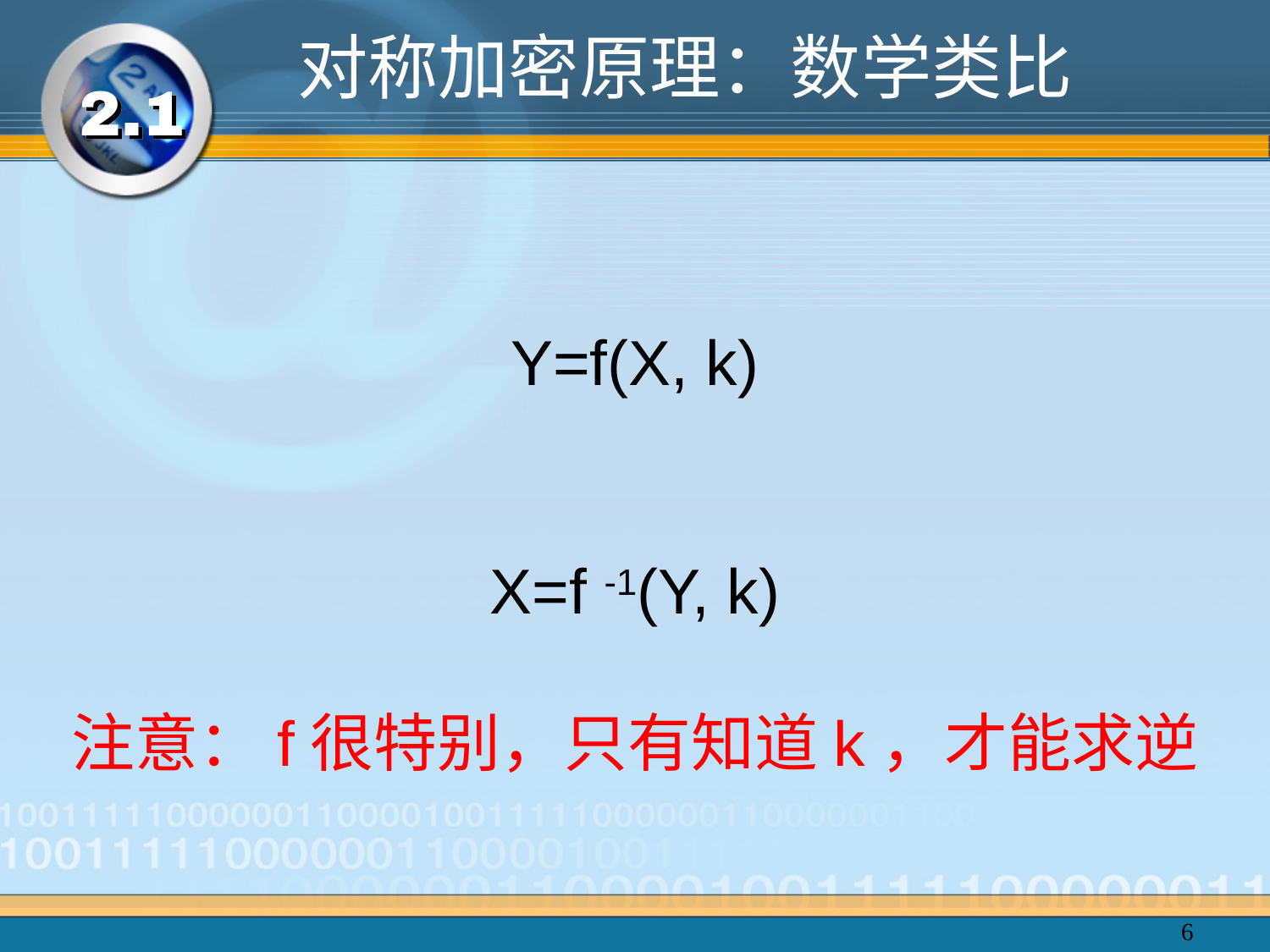

# 对称加密原理：数学类比
2.1
Y=f(X, k)

X=f -1(Y, k)

注意：f很特别，只有知道k，才能求逆
6